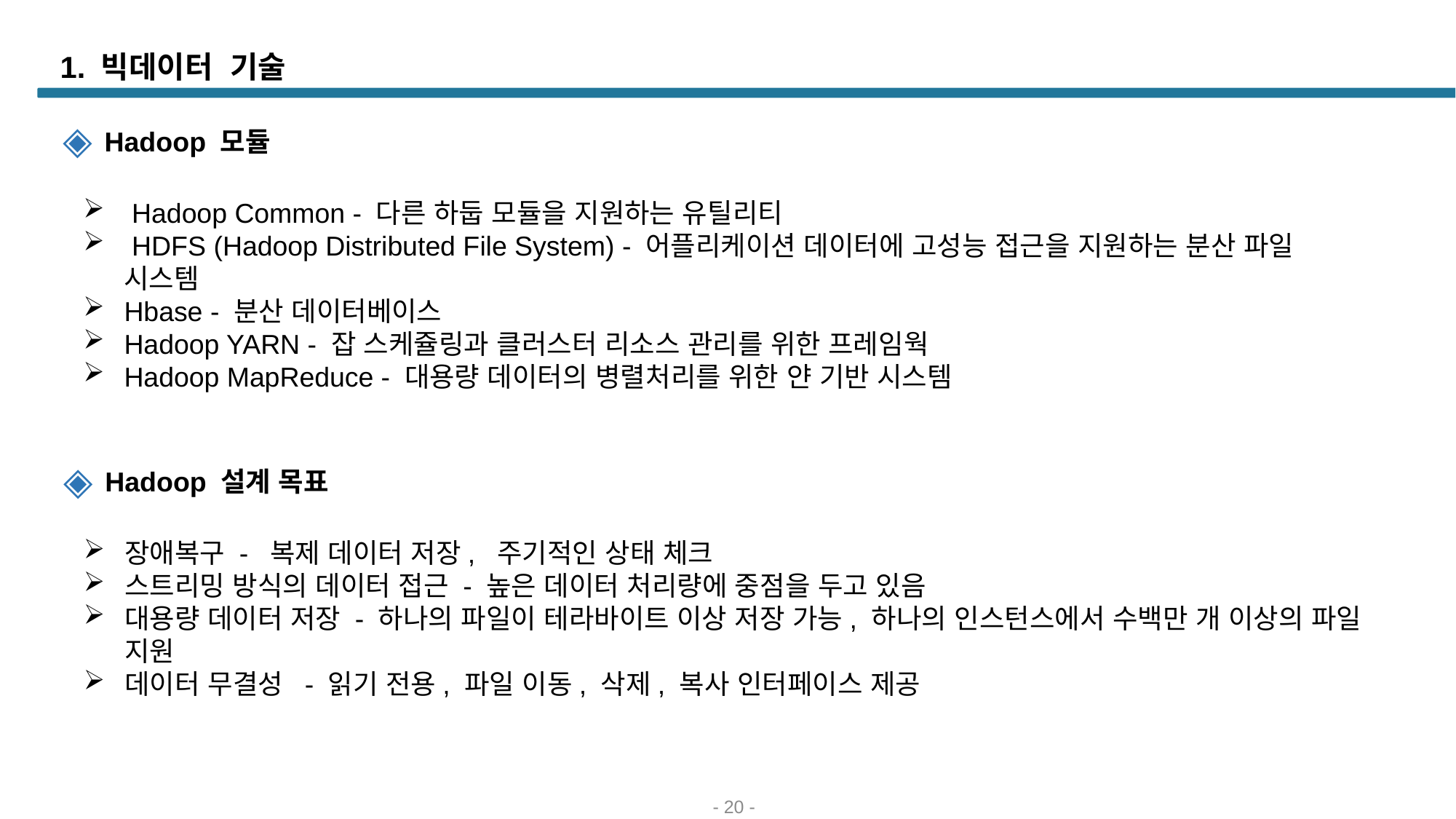

# 1. 빅데이터  기술
 Hadoop 모듈

 Hadoop Common - 다른 하둡 모듈을 지원하는 유틸리티
 HDFS (Hadoop Distributed File System) - 어플리케이션 데이터에 고성능 접근을 지원하는 분산 파일 시스템
Hbase - 분산 데이터베이스
Hadoop YARN - 잡 스케쥴링과 클러스터 리소스 관리를 위한 프레임웍
Hadoop MapReduce - 대용량 데이터의 병렬처리를 위한 얀 기반 시스템
 Hadoop 설계 목표

장애복구 -  복제 데이터 저장,  주기적인 상태 체크
스트리밍 방식의 데이터 접근 - 높은 데이터 처리량에 중점을 두고 있음
대용량 데이터 저장 - 하나의 파일이 테라바이트 이상 저장 가능, 하나의 인스턴스에서 수백만 개 이상의 파일 지원
데이터 무결성  - 읽기 전용, 파일 이동, 삭제, 복사 인터페이스 제공
- 20 -